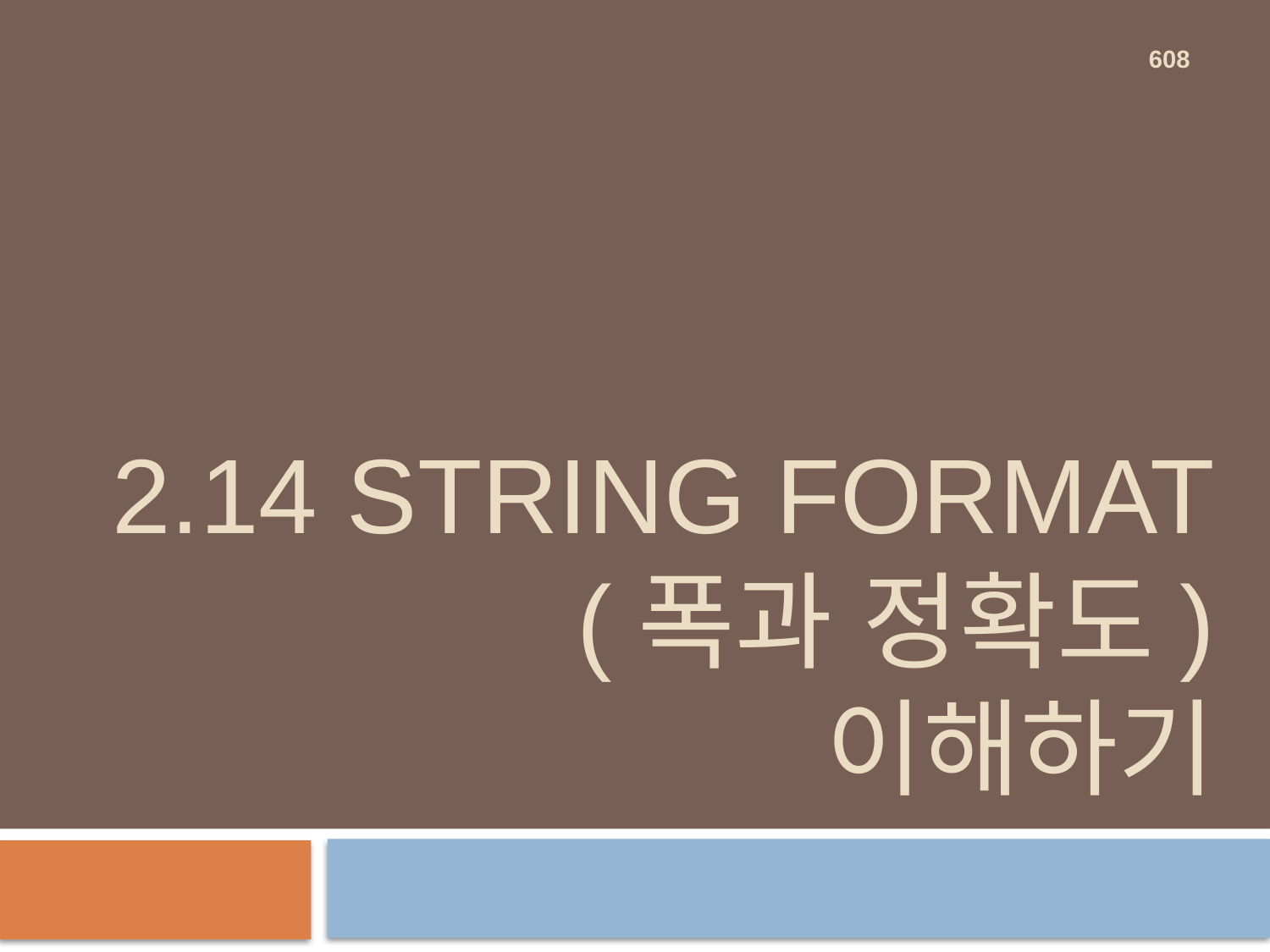

608
# 2.14 String format (폭과 정확도) 이해하기